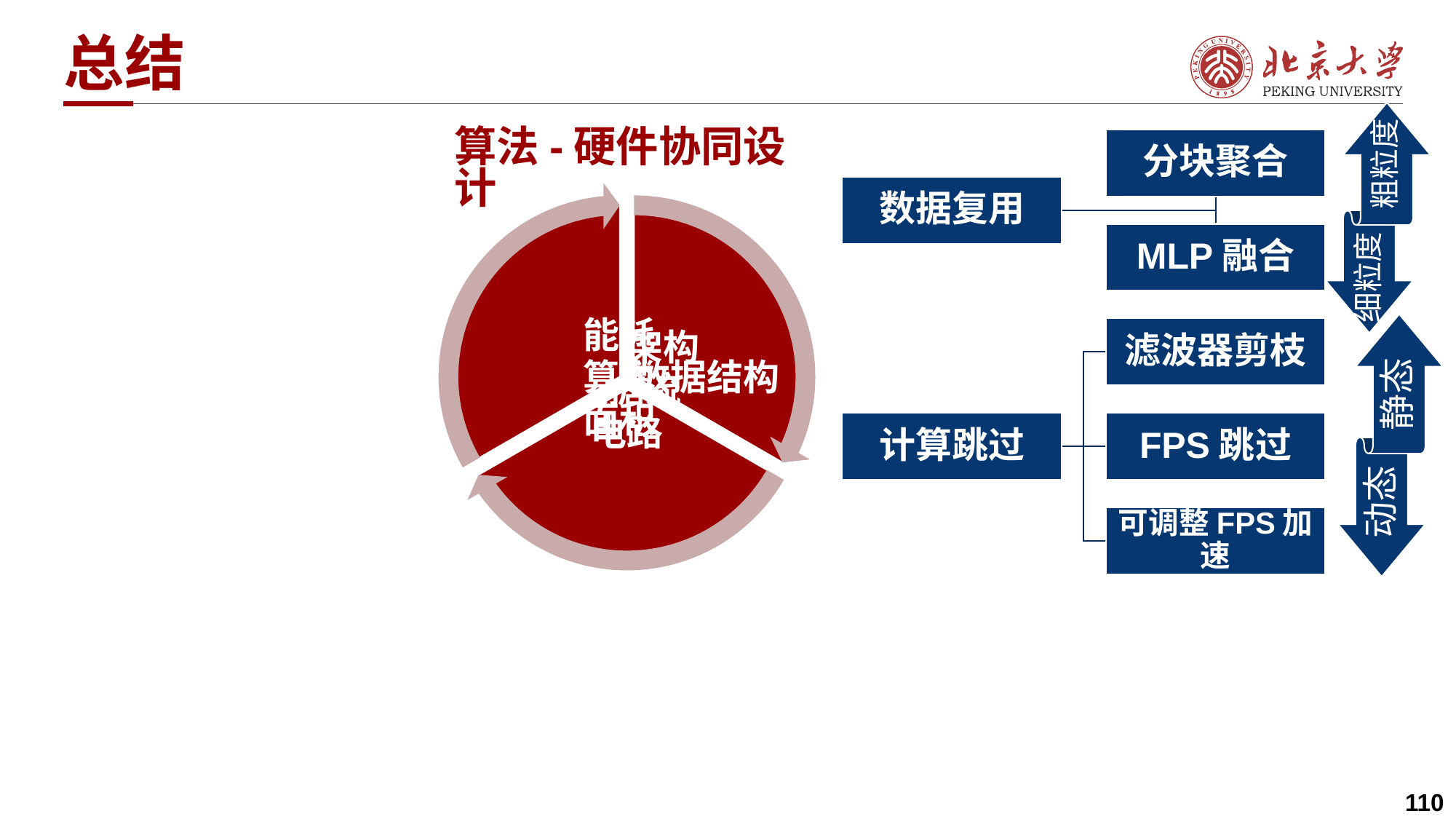

# 总结
算法-硬件协同设计
数据复用
分块聚合
MLP融合
计算跳过
滤波器剪枝
FPS跳过
可调整FPS加速

细粒度
粗粒度
网络结构数据结构
硬件架构
数据流
电路
能耗
算力
面积

动态
静态
110